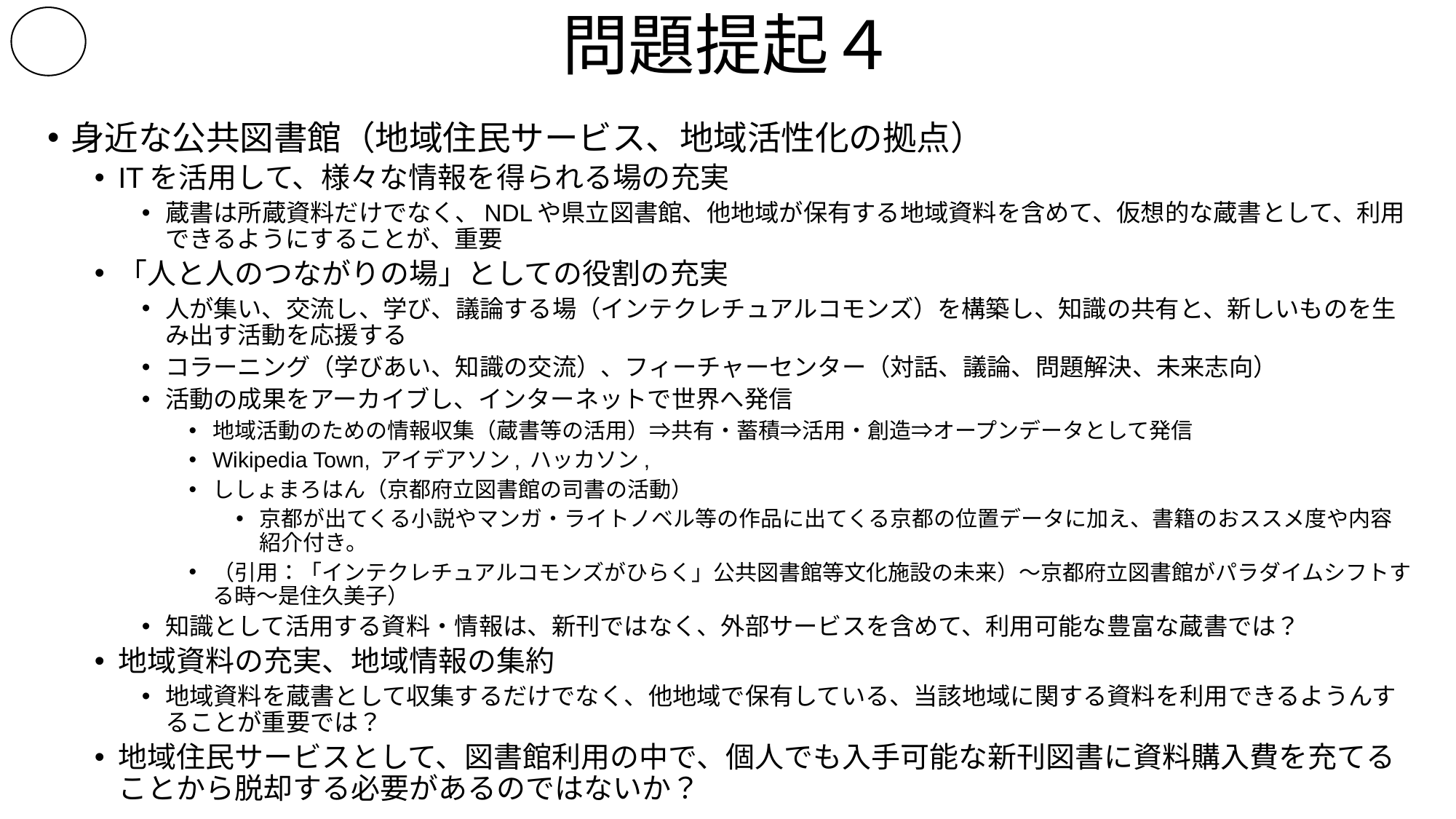

# 問題提起４

身近な公共図書館（地域住民サービス、地域活性化の拠点）
ITを活用して、様々な情報を得られる場の充実
蔵書は所蔵資料だけでなく、NDLや県立図書館、他地域が保有する地域資料を含めて、仮想的な蔵書として、利用できるようにすることが、重要
「人と人のつながりの場」としての役割の充実
人が集い、交流し、学び、議論する場（インテクレチュアルコモンズ）を構築し、知識の共有と、新しいものを生み出す活動を応援する
コラーニング（学びあい、知識の交流）、フィーチャーセンター（対話、議論、問題解決、未来志向）
活動の成果をアーカイブし、インターネットで世界へ発信
地域活動のための情報収集（蔵書等の活用）⇒共有・蓄積⇒活用・創造⇒オープンデータとして発信
Wikipedia Town, アイデアソン, ハッカソン,
ししょまろはん（京都府立図書館の司書の活動）
京都が出てくる小説やマンガ・ライトノベル等の作品に出てくる京都の位置データに加え、書籍のおススメ度や内容紹介付き。
（引用：「インテクレチュアルコモンズがひらく」公共図書館等文化施設の未来）～京都府立図書館がパラダイムシフトする時～是住久美子）
知識として活用する資料・情報は、新刊ではなく、外部サービスを含めて、利用可能な豊富な蔵書では？
地域資料の充実、地域情報の集約
地域資料を蔵書として収集するだけでなく、他地域で保有している、当該地域に関する資料を利用できるようんすることが重要では？
地域住民サービスとして、図書館利用の中で、個人でも入手可能な新刊図書に資料購入費を充てることから脱却する必要があるのではないか？